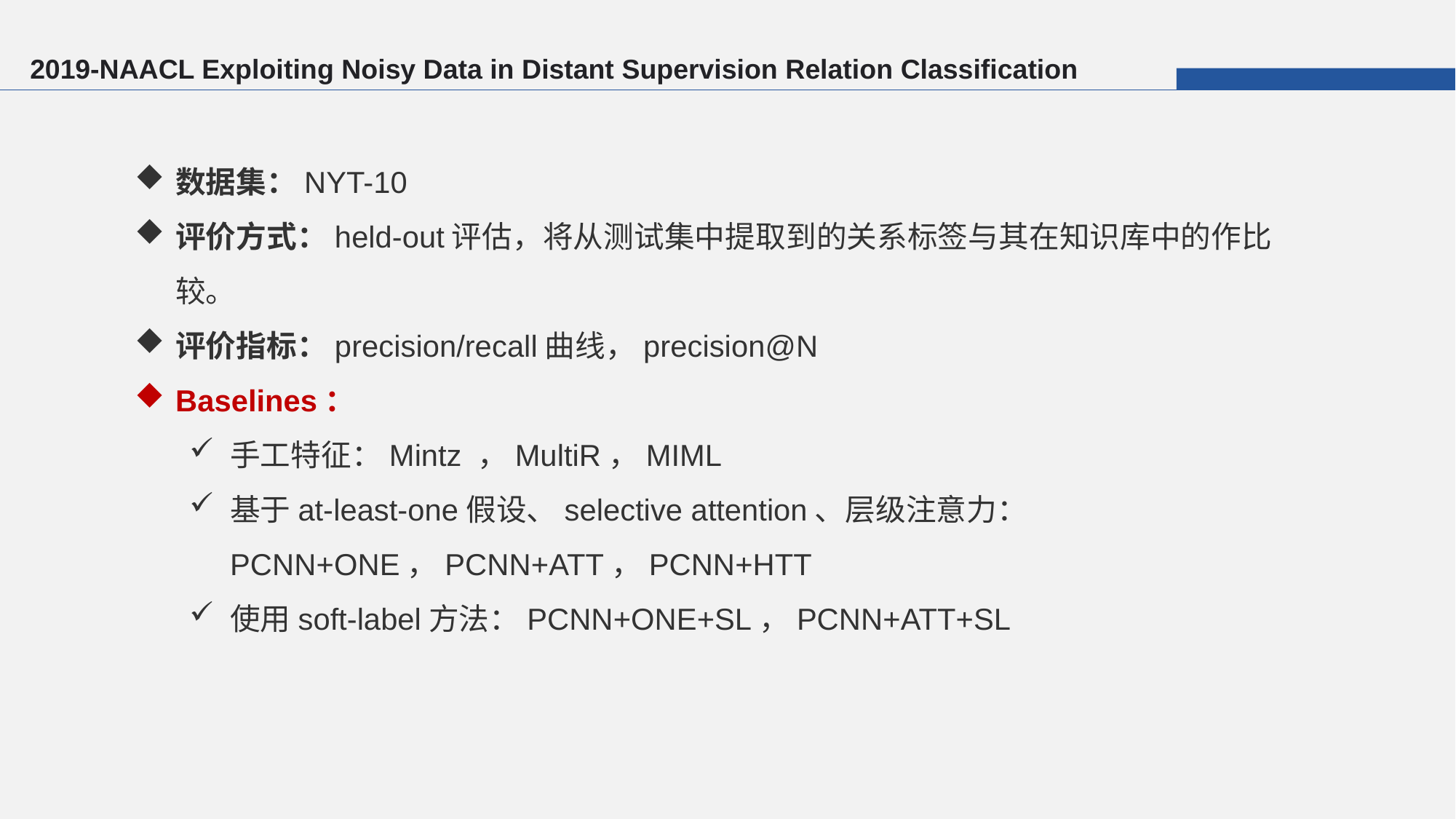

2019-NAACL Exploiting Noisy Data in Distant Supervision Relation Classification
数据集：NYT-10
评价方式：held-out评估，将从测试集中提取到的关系标签与其在知识库中的作比较。
评价指标：precision/recall曲线，precision@N
Baselines：
手工特征：Mintz ，MultiR，MIML
基于at-least-one假设、selective attention、层级注意力：PCNN+ONE，PCNN+ATT，PCNN+HTT
使用soft-label方法：PCNN+ONE+SL，PCNN+ATT+SL